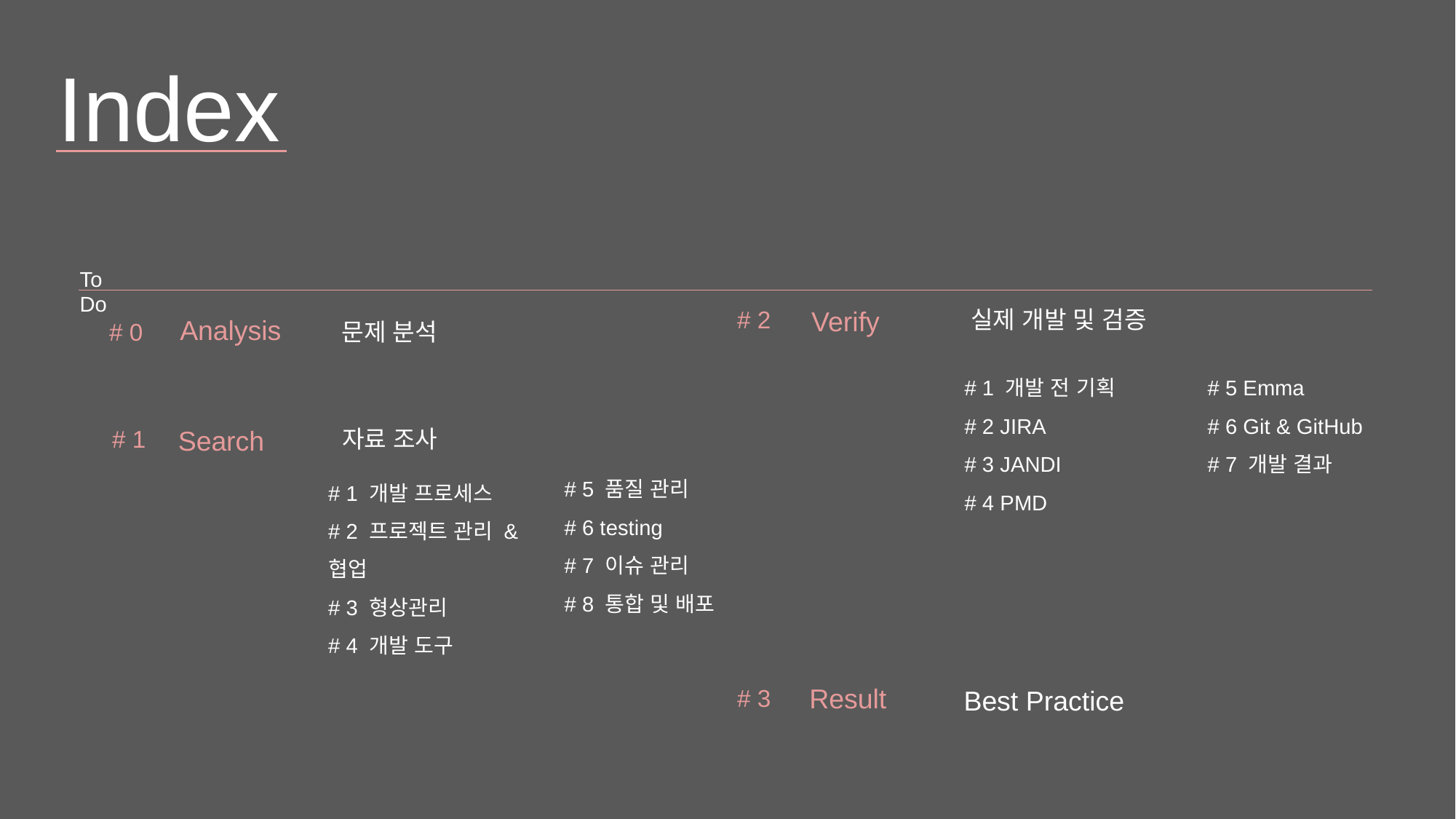

Index
To Do
Verify
# 2
실제 개발 및 검증
Analysis
# 0
문제 분석
# 5 Emma
# 6 Git & GitHub
# 7 개발 결과
# 1 개발 전 기획
# 2 JIRA
# 3 JANDI
# 4 PMD
# 1
Search
자료 조사
# 5 품질 관리
# 6 testing
# 7 이슈 관리
# 8 통합 및 배포
# 1 개발 프로세스
# 2 프로젝트 관리 & 협업
# 3 형상관리
# 4 개발 도구
Result
# 3
Best Practice